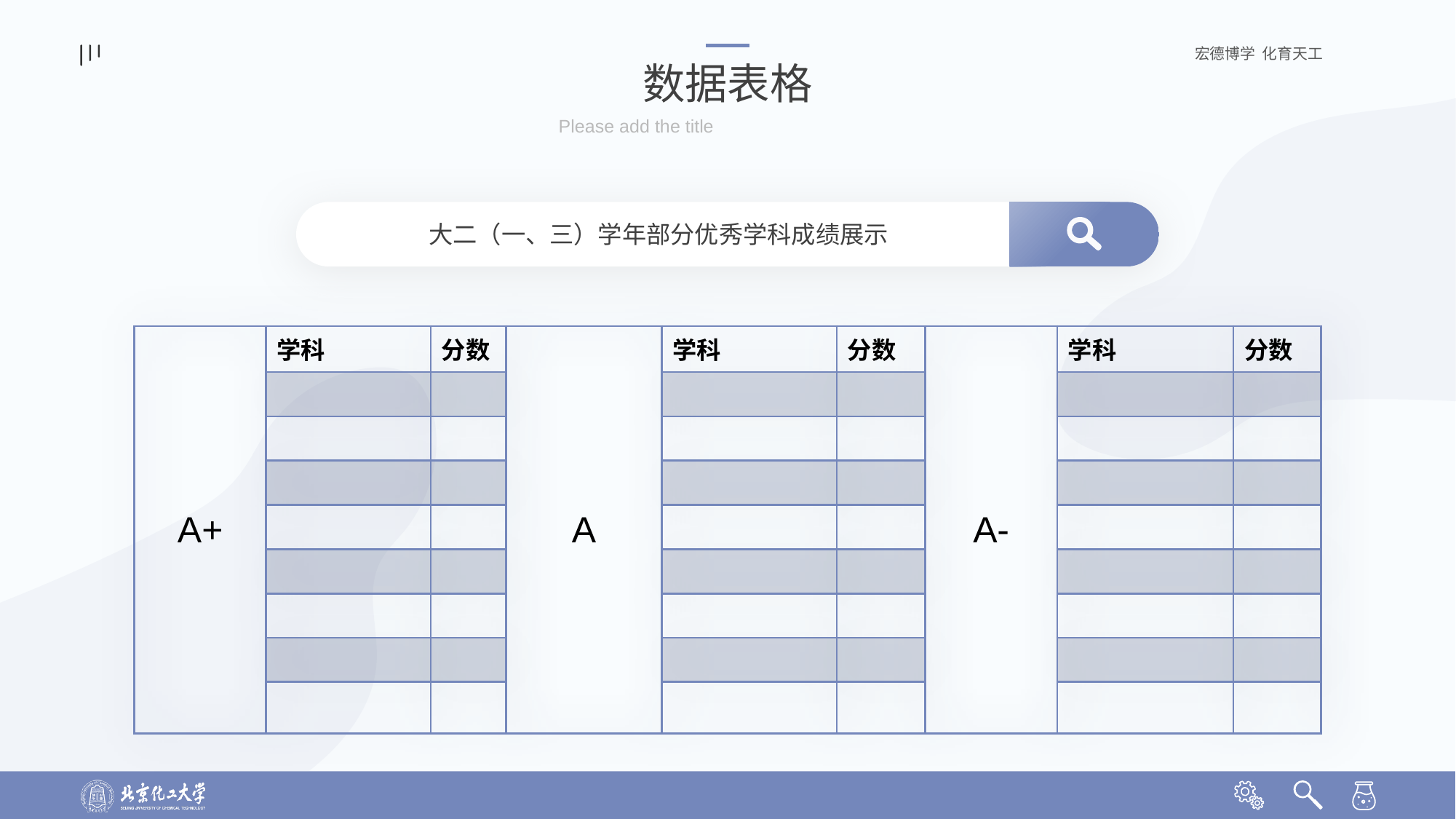

数据表格
Please add the title

大二（一、三）学年部分优秀学科成绩展示

| A+ | 学科 | 分数 | A | 学科 | 分数 | A- | 学科 | 分数 |
| --- | --- | --- | --- | --- | --- | --- | --- | --- |
|  |  |  |  |  |  |  |  |  |
|  |  |  |  |  |  |  |  |  |
|  |  |  |  |  |  |  |  |  |
|  |  |  |  |  |  |  |  |  |
|  |  |  |  |  |  |  |  |  |
|  |  |  |  |  |  |  |  |  |
|  |  |  |  |  |  |  |  |  |
|  |  |  |  |  |  |  |  |  |